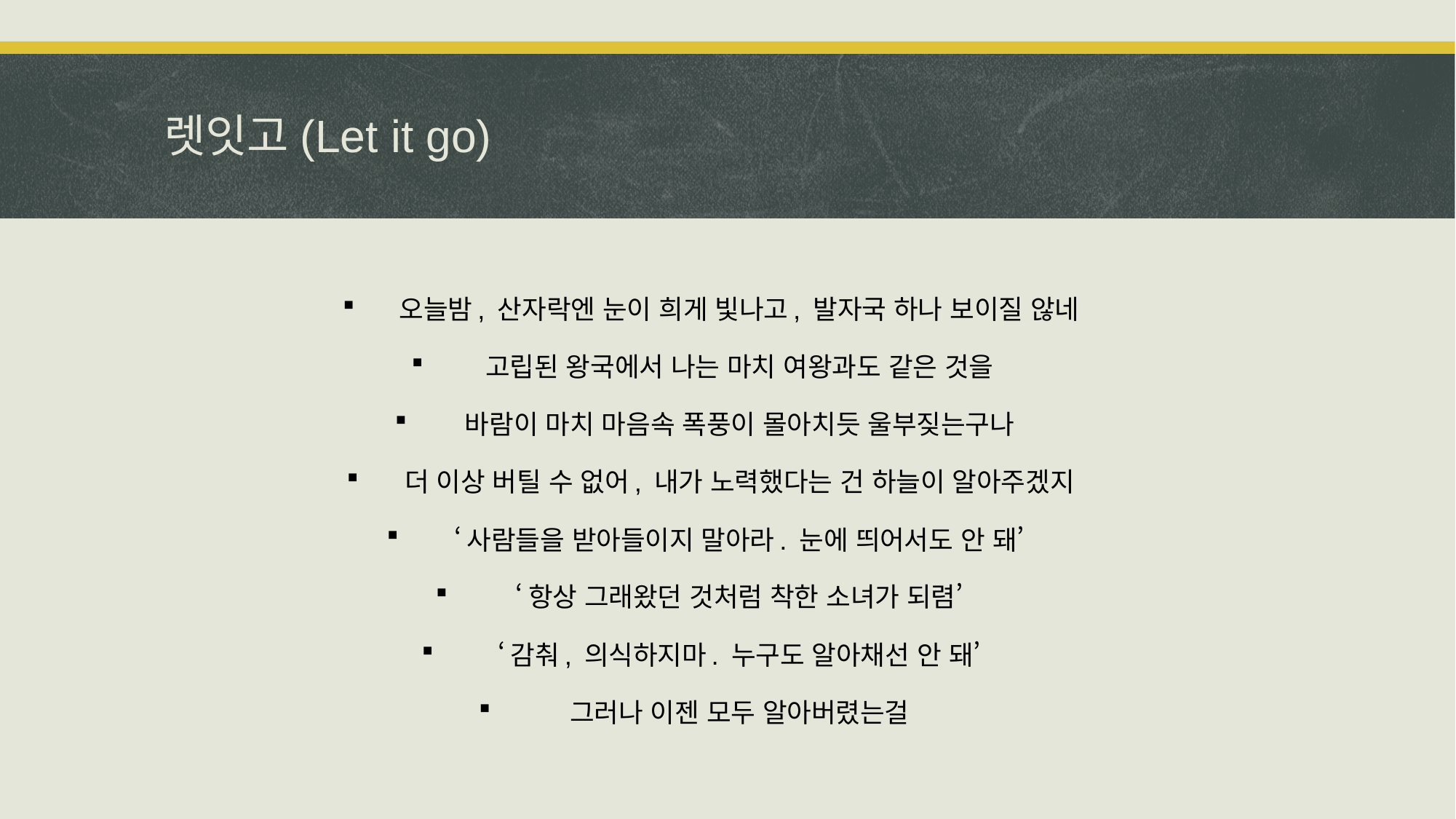

# 렛잇고(Let it go)
오늘밤, 산자락엔 눈이 희게 빛나고, 발자국 하나 보이질 않네
고립된 왕국에서 나는 마치 여왕과도 같은 것을
바람이 마치 마음속 폭풍이 몰아치듯 울부짖는구나
더 이상 버틸 수 없어, 내가 노력했다는 건 하늘이 알아주겠지
‘사람들을 받아들이지 말아라. 눈에 띄어서도 안 돼’
‘항상 그래왔던 것처럼 착한 소녀가 되렴’
‘감춰, 의식하지마. 누구도 알아채선 안 돼’
그러나 이젠 모두 알아버렸는걸